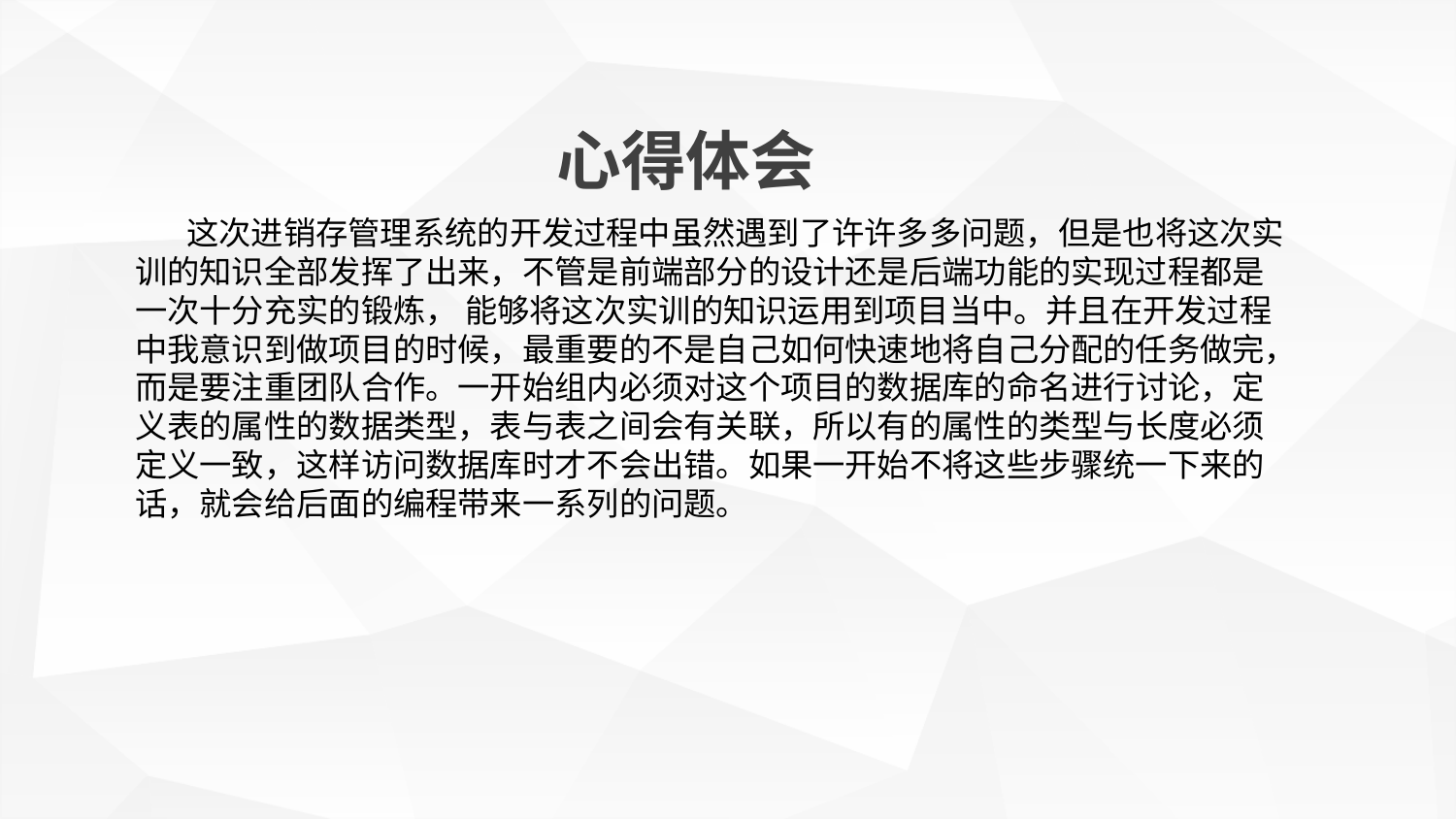

心得体会
      这次进销存管理系统的开发过程中虽然遇到了许许多多问题，但是也将这次实训的知识全部发挥了出来，不管是前端部分的设计还是后端功能的实现过程都是一次十分充实的锻炼， 能够将这次实训的知识运用到项目当中。并且在开发过程中我意识到做项目的时候，最重要的不是自己如何快速地将自己分配的任务做完，而是要注重团队合作。一开始组内必须对这个项目的数据库的命名进行讨论，定义表的属性的数据类型，表与表之间会有关联，所以有的属性的类型与长度必须定义一致，这样访问数据库时才不会出错。如果一开始不将这些步骤统一下来的话，就会给后面的编程带来一系列的问题。